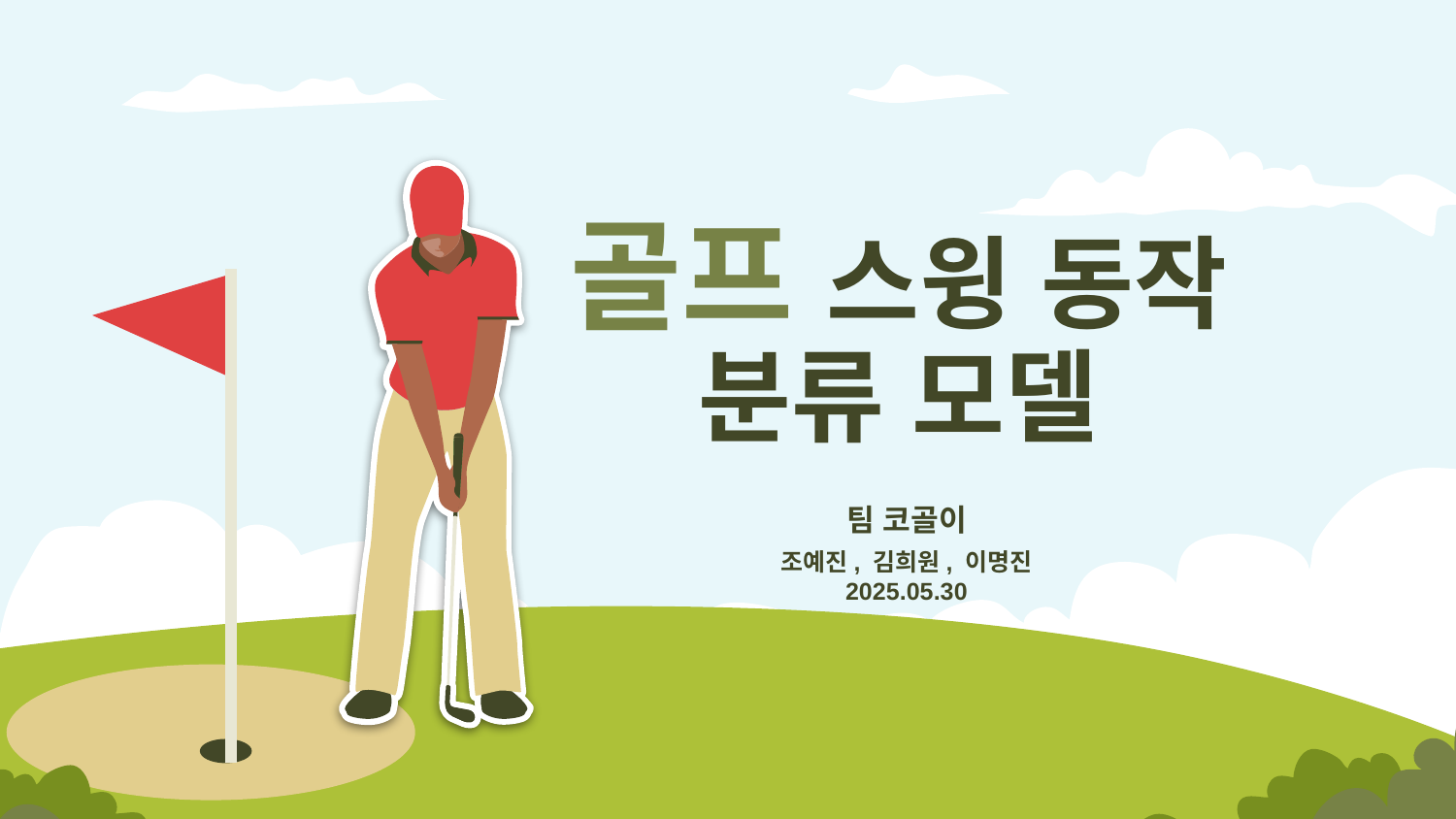

# 골프 스윙 동작 분류 모델

팀 코골이

조예진, 김희원, 이명진
2025.05.30